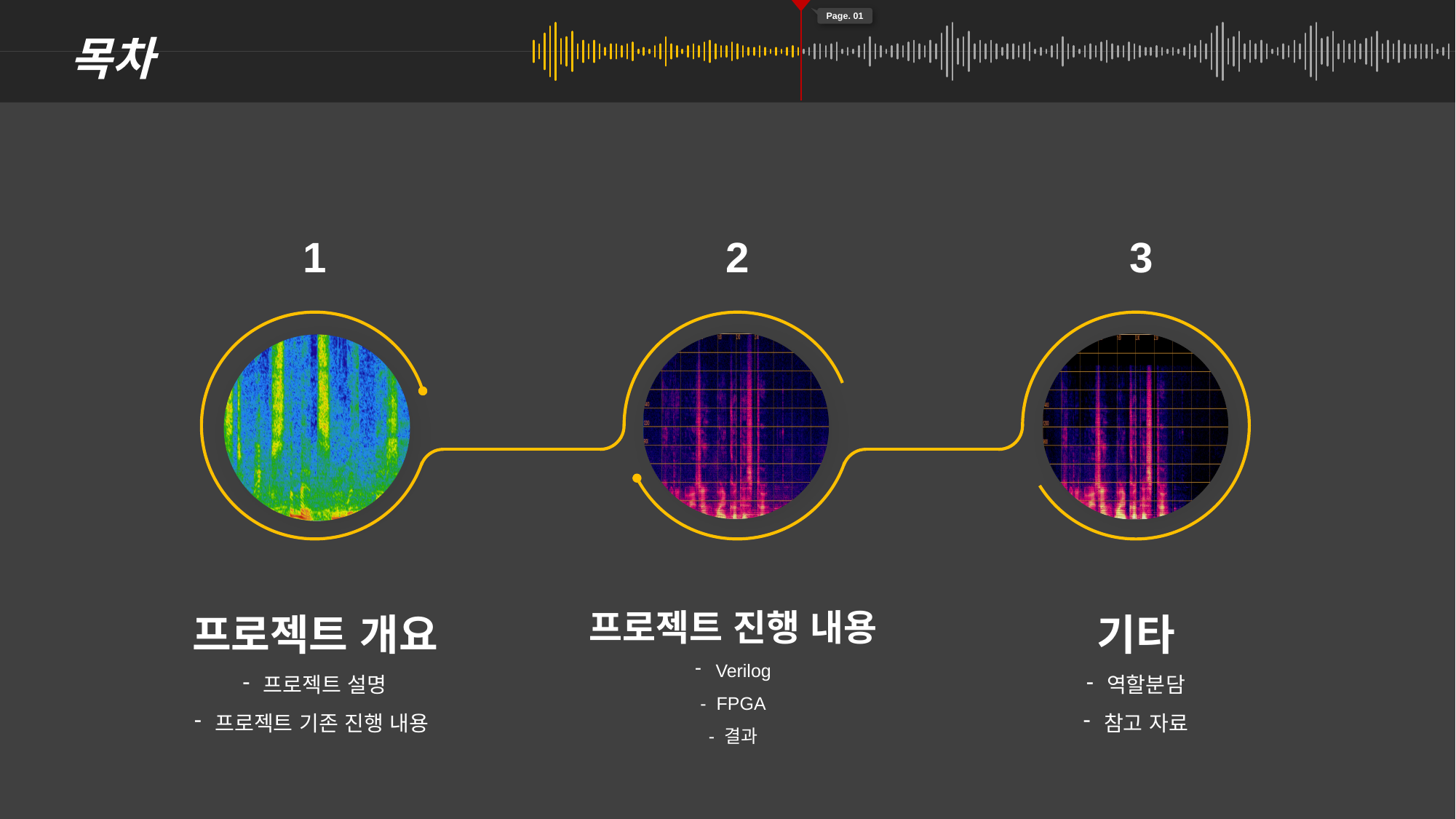

Page. 01
목차
1
2
3

기타
역할분담
참고 자료
프로젝트 개요
프로젝트 설명
프로젝트 기존 진행 내용
프로젝트 진행 내용
Verilog
-  FPGA
- 결과